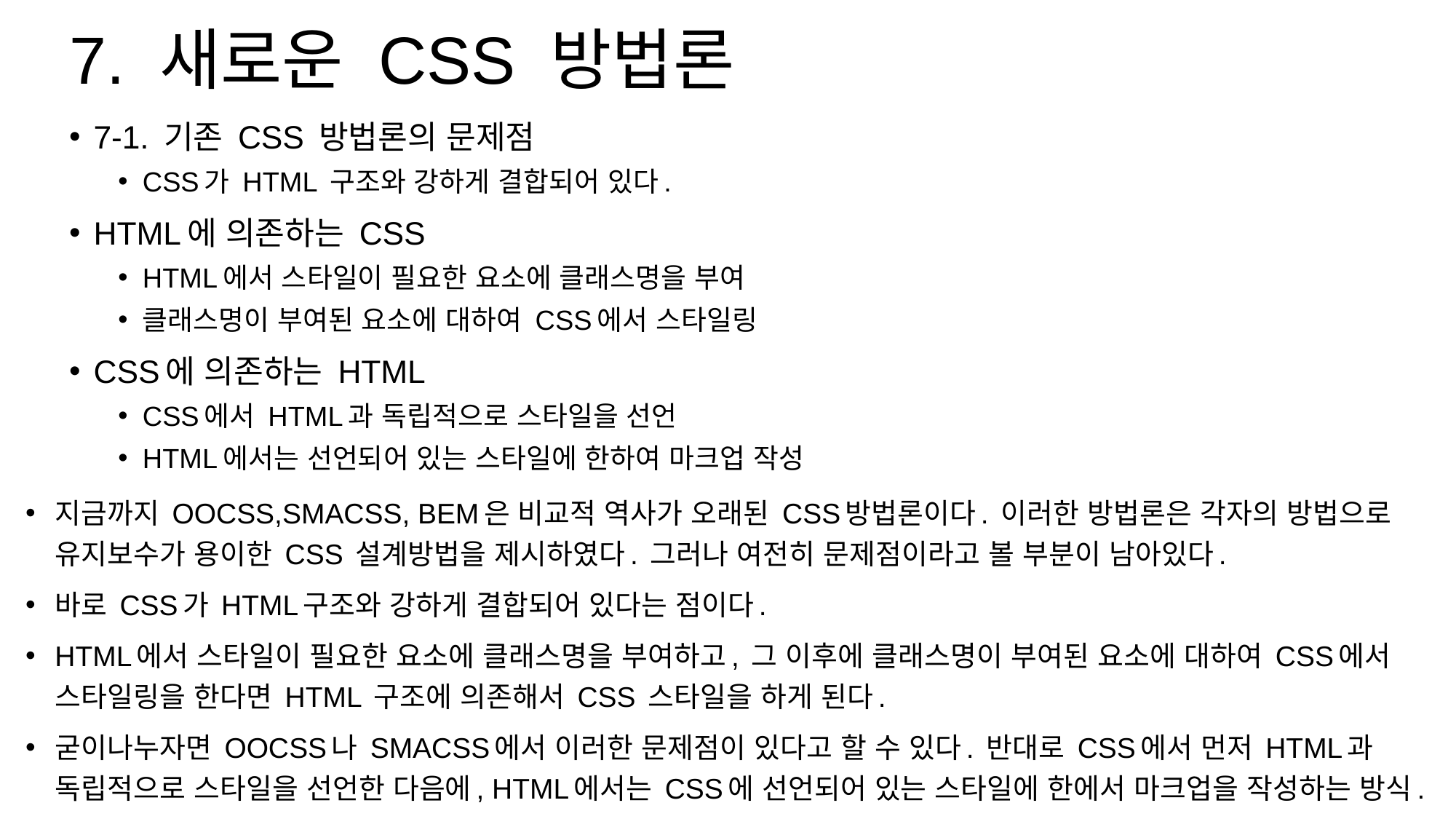

# 7. 새로운 CSS 방법론
7-1. 기존 CSS 방법론의 문제점
CSS가 HTML 구조와 강하게 결합되어 있다.
HTML에 의존하는 CSS
HTML에서 스타일이 필요한 요소에 클래스명을 부여
클래스명이 부여된 요소에 대하여 CSS에서 스타일링
CSS에 의존하는 HTML
CSS에서 HTML과 독립적으로 스타일을 선언
HTML에서는 선언되어 있는 스타일에 한하여 마크업 작성

지금까지 OOCSS,SMACSS, BEM은 비교적 역사가 오래된 CSS방법론이다. 이러한 방법론은 각자의 방법으로 유지보수가 용이한 CSS 설계방법을 제시하였다. 그러나 여전히 문제점이라고 볼 부분이 남아있다.
바로 CSS가 HTML구조와 강하게 결합되어 있다는 점이다.
HTML에서 스타일이 필요한 요소에 클래스명을 부여하고, 그 이후에 클래스명이 부여된 요소에 대하여 CSS에서 스타일링을 한다면 HTML 구조에 의존해서 CSS 스타일을 하게 된다.
굳이나누자면 OOCSS나 SMACSS에서 이러한 문제점이 있다고 할 수 있다. 반대로 CSS에서 먼저 HTML과 독립적으로 스타일을 선언한 다음에, HTML에서는 CSS에 선언되어 있는 스타일에 한에서 마크업을 작성하는 방식.